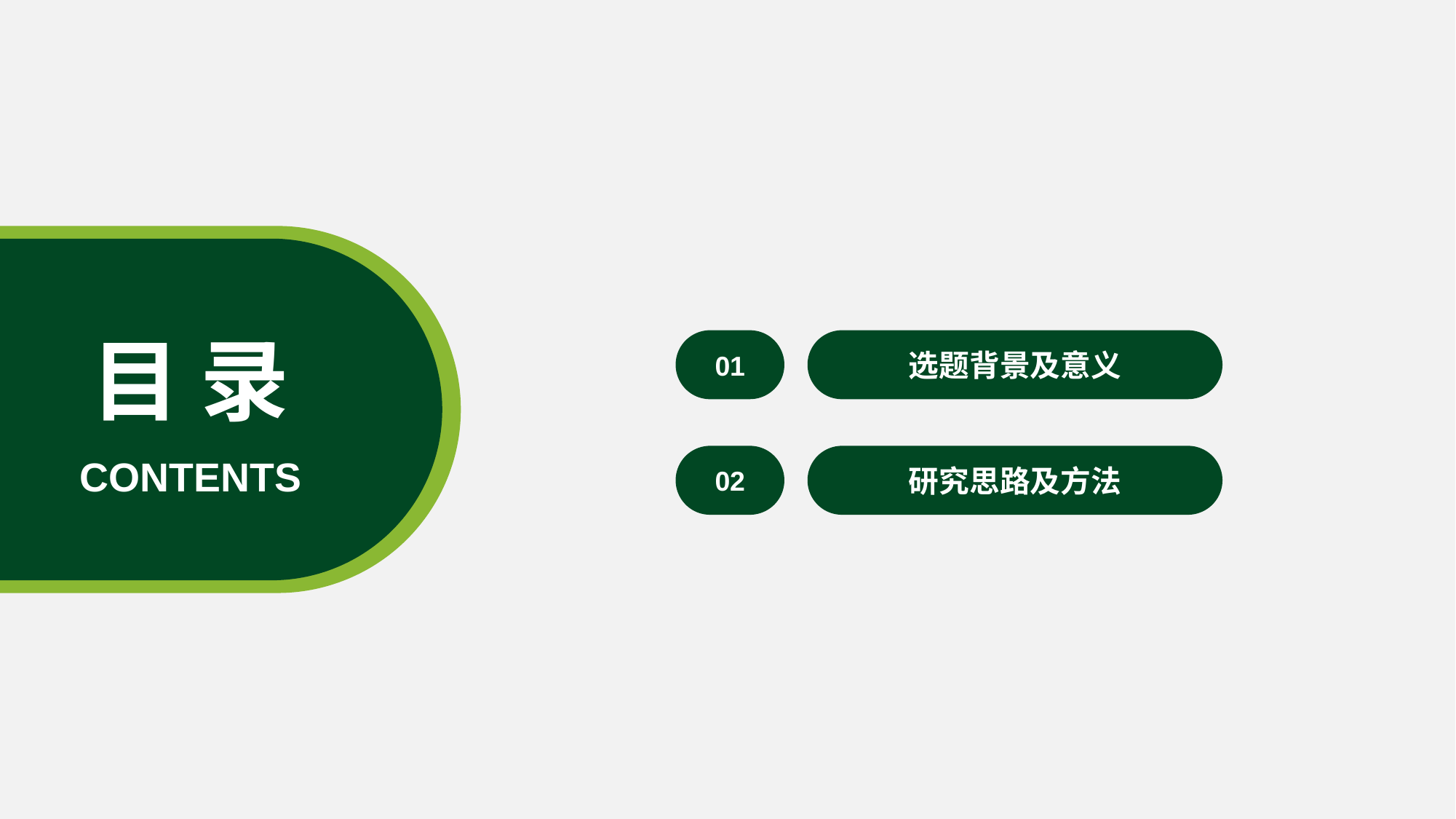

目 录
01
选题背景及意义
CONTENTS
02
研究思路及方法